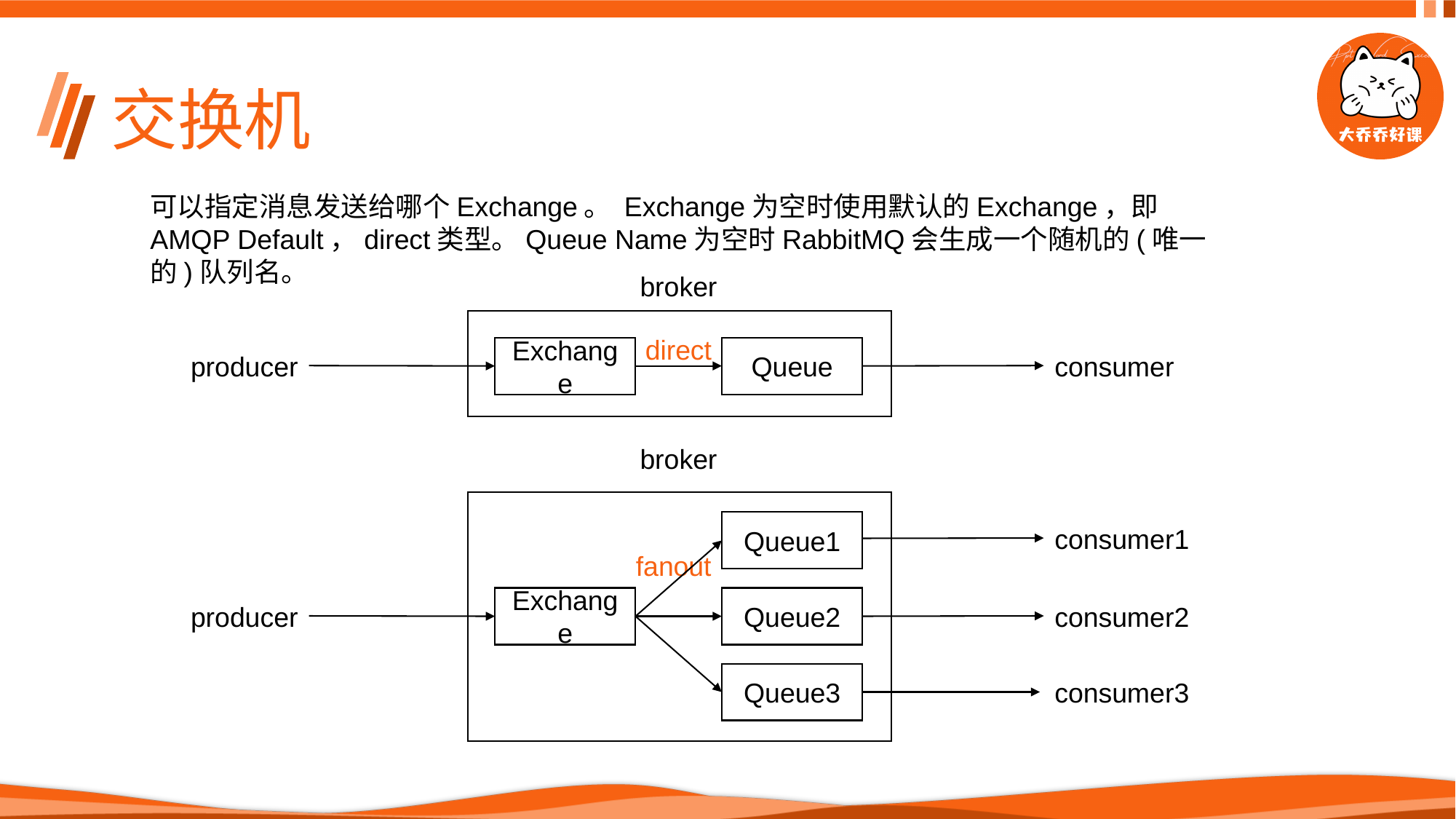

# 交换机
可以指定消息发送给哪个Exchange。 Exchange为空时使用默认的Exchange，即AMQP Default，direct类型。Queue Name为空时RabbitMQ会生成一个随机的(唯一的)队列名。
broker

direct
Exchange
Queue
consumer
producer
broker

Queue1
consumer1
fanout
Exchange
Queue2
consumer2
producer
Queue3
consumer3